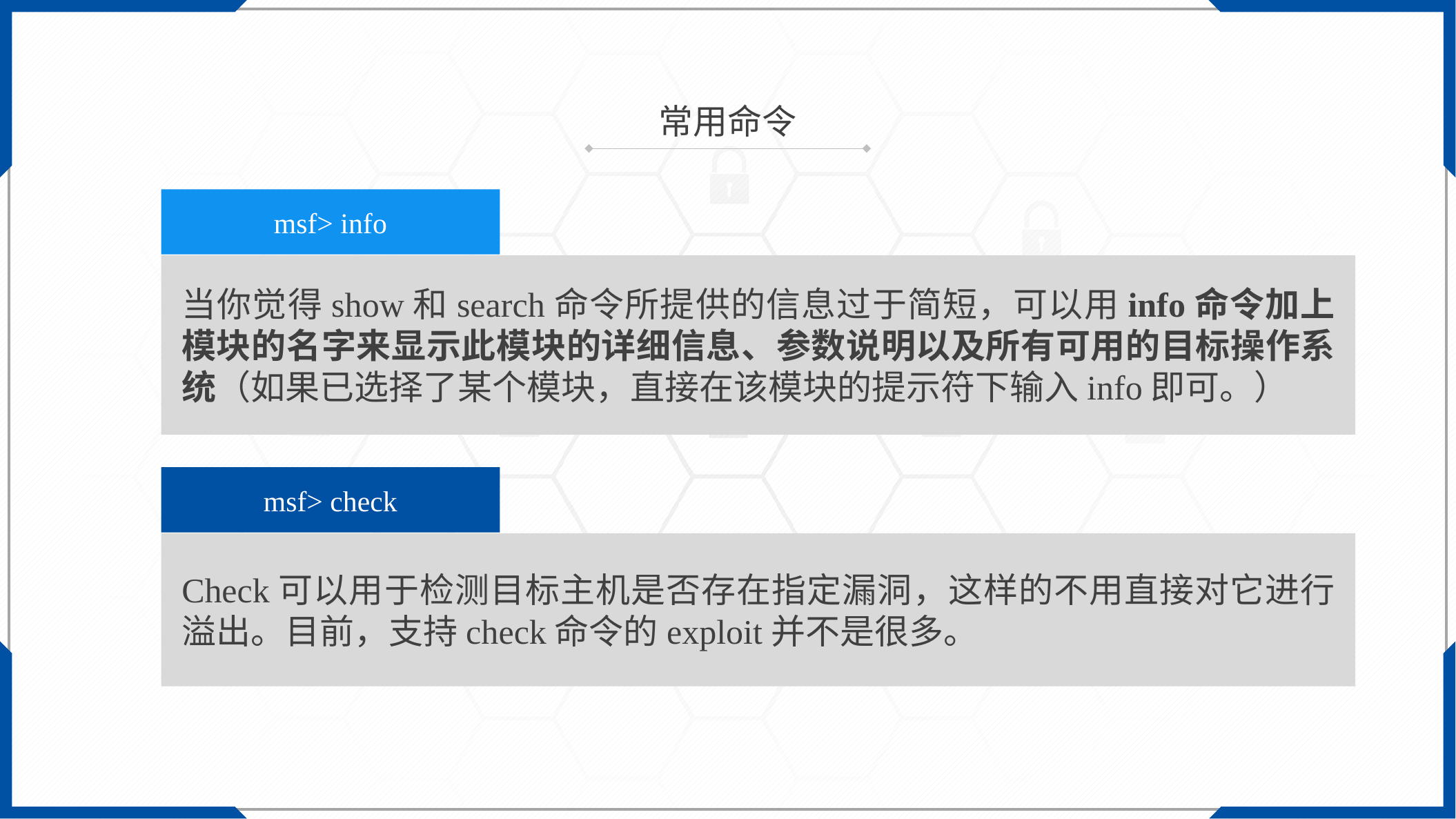

常用命令
msf> info
当你觉得show和search命令所提供的信息过于简短，可以用info命令加上模块的名字来显示此模块的详细信息、参数说明以及所有可用的目标操作系统（如果已选择了某个模块，直接在该模块的提示符下输入info即可。）
msf> check
Check可以用于检测目标主机是否存在指定漏洞，这样的不用直接对它进行溢出。目前，支持check命令的exploit并不是很多。